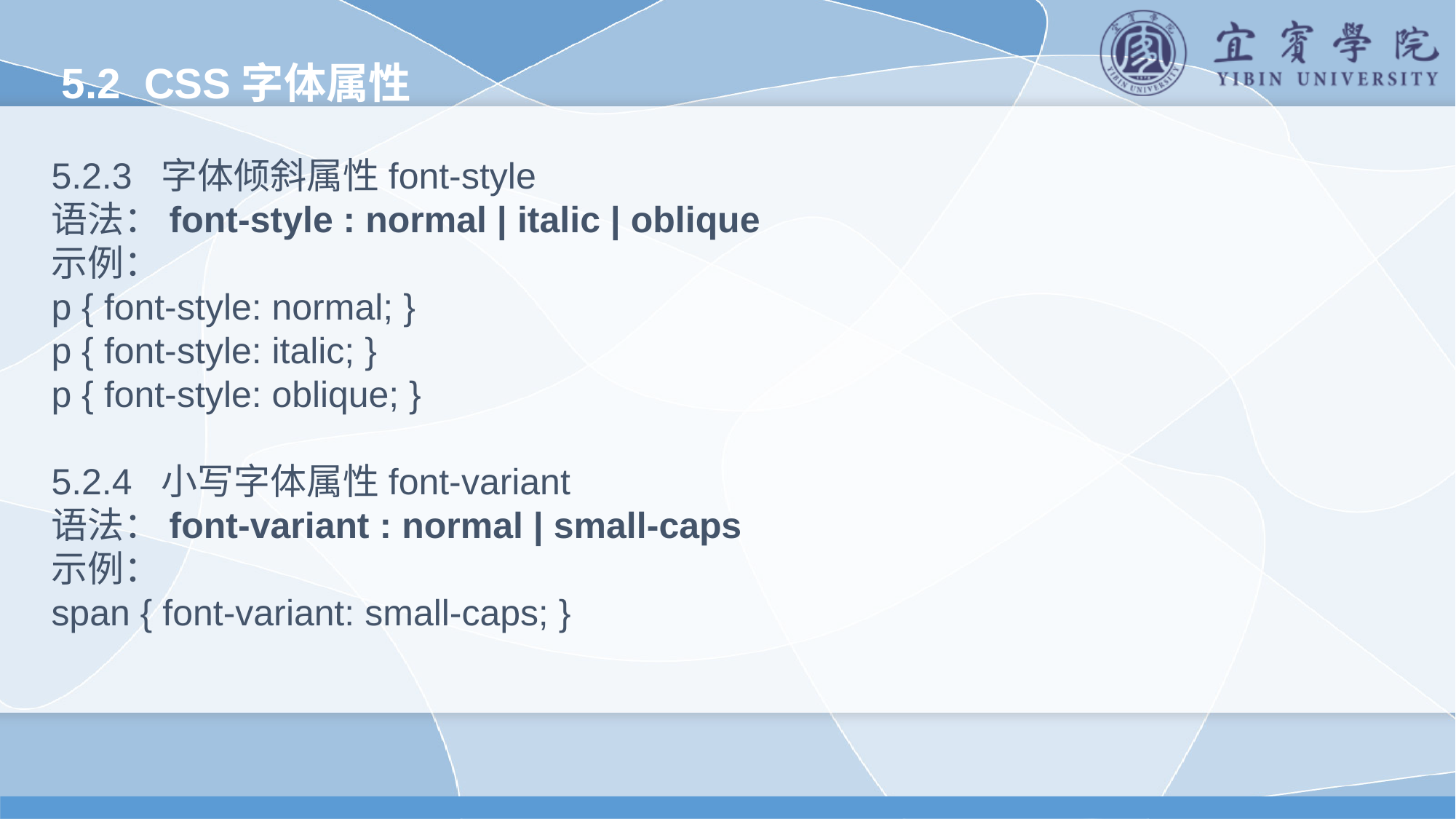

5.2  CSS字体属性

5.2.3  字体倾斜属性font-style
语法：font-style : normal | italic | oblique
示例：
p { font-style: normal; }
p { font-style: italic; }
p { font-style: oblique; }

5.2.4  小写字体属性font-variant
语法：font-variant : normal | small-caps
示例：
span { font-variant: small-caps; }